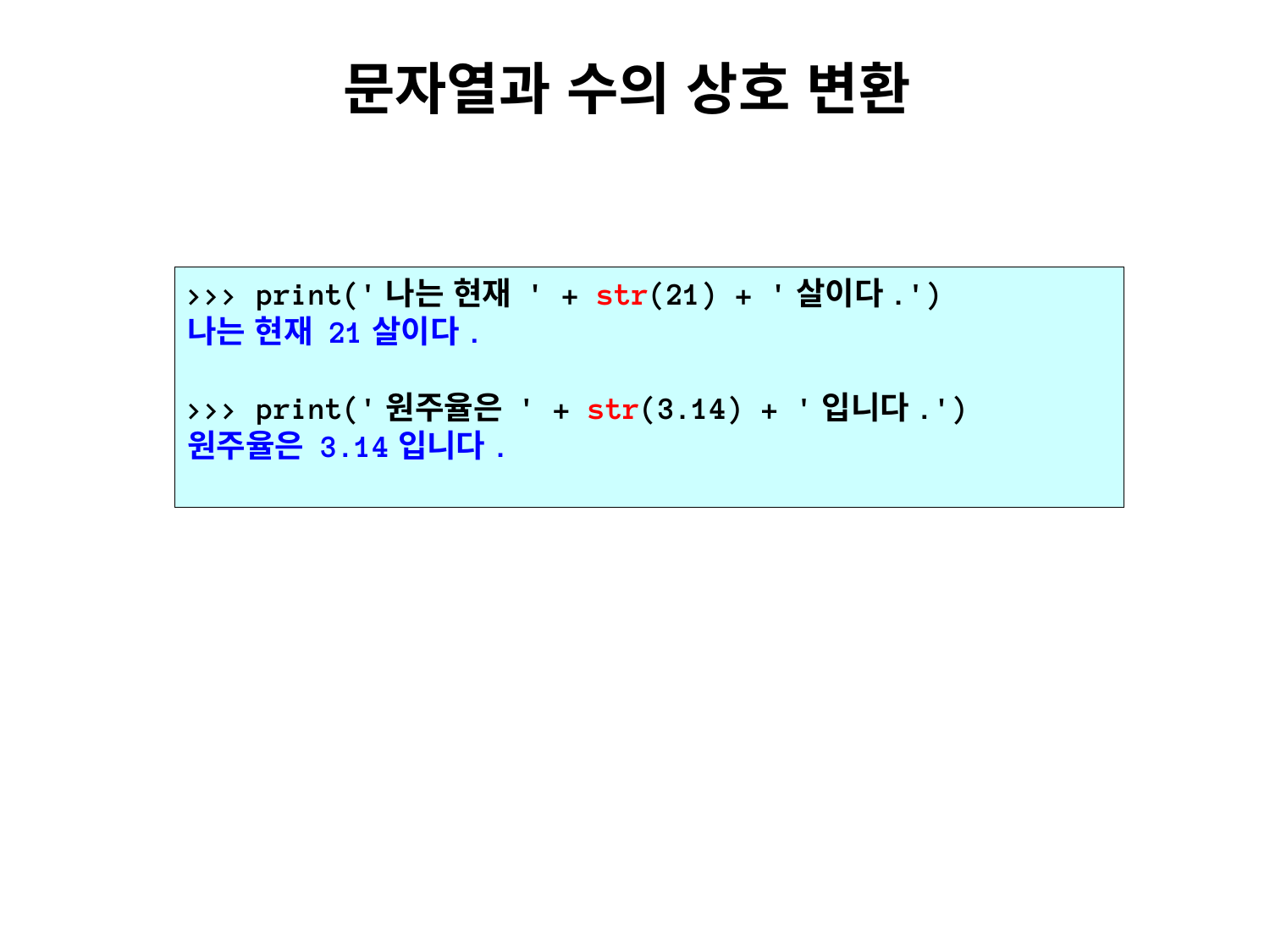

# 문자열과 수의 상호 변환

>>> print('나는 현재 ' + str(21) + '살이다.')
나는 현재 21살이다.

>>> print('원주율은 ' + str(3.14) + '입니다.')
원주율은 3.14입니다.